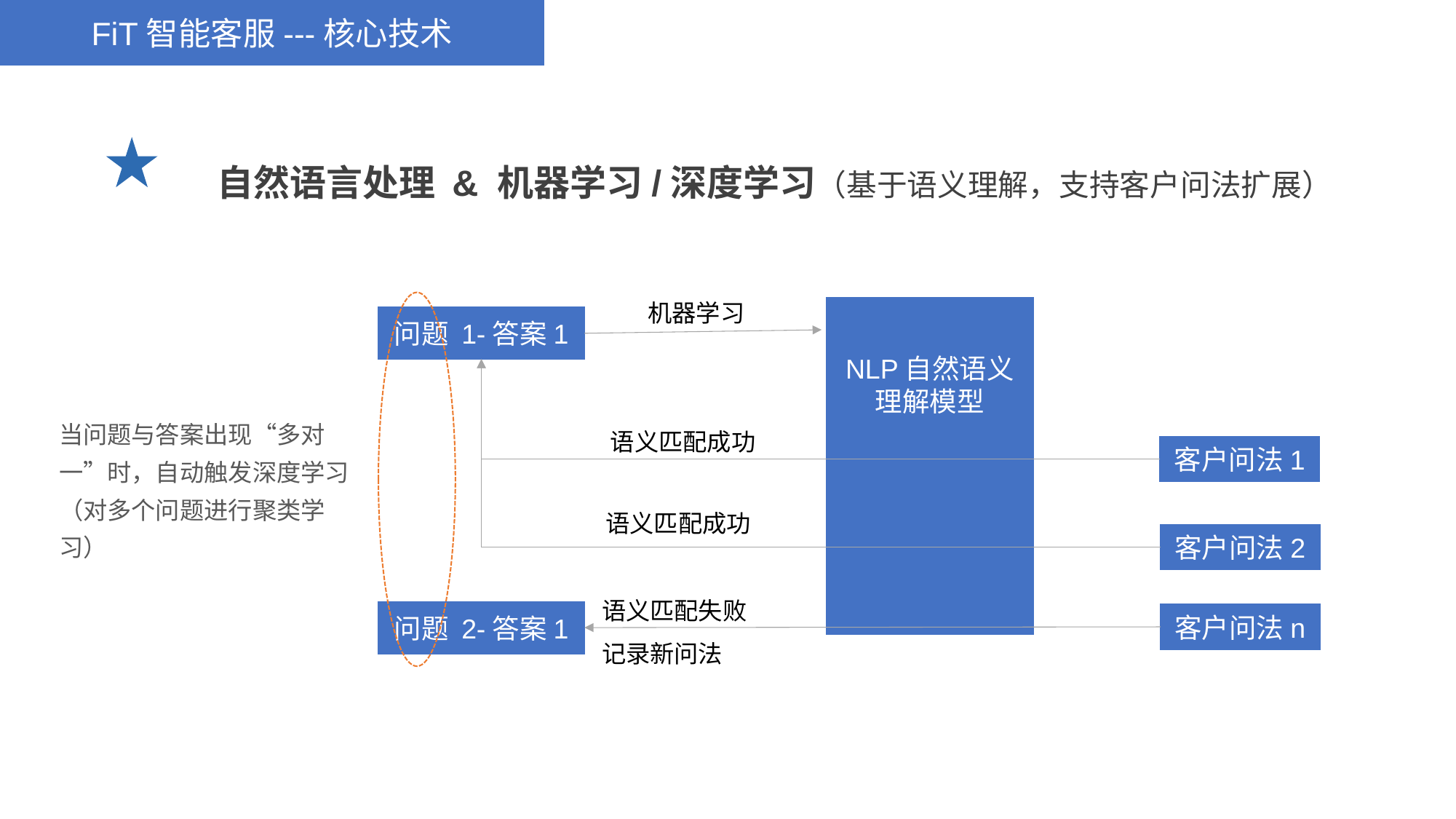

FiT智能客服---核心技术
自然语言处理 & 机器学习/深度学习（基于语义理解，支持客户问法扩展）

当问题与答案出现“多对一”时，自动触发深度学习
（对多个问题进行聚类学习）
机器学习
NLP自然语义理解模型

问题 1-答案1
语义匹配成功
客户问法1
语义匹配成功
客户问法2
语义匹配失败
记录新问法
问题 2-答案1
客户问法n